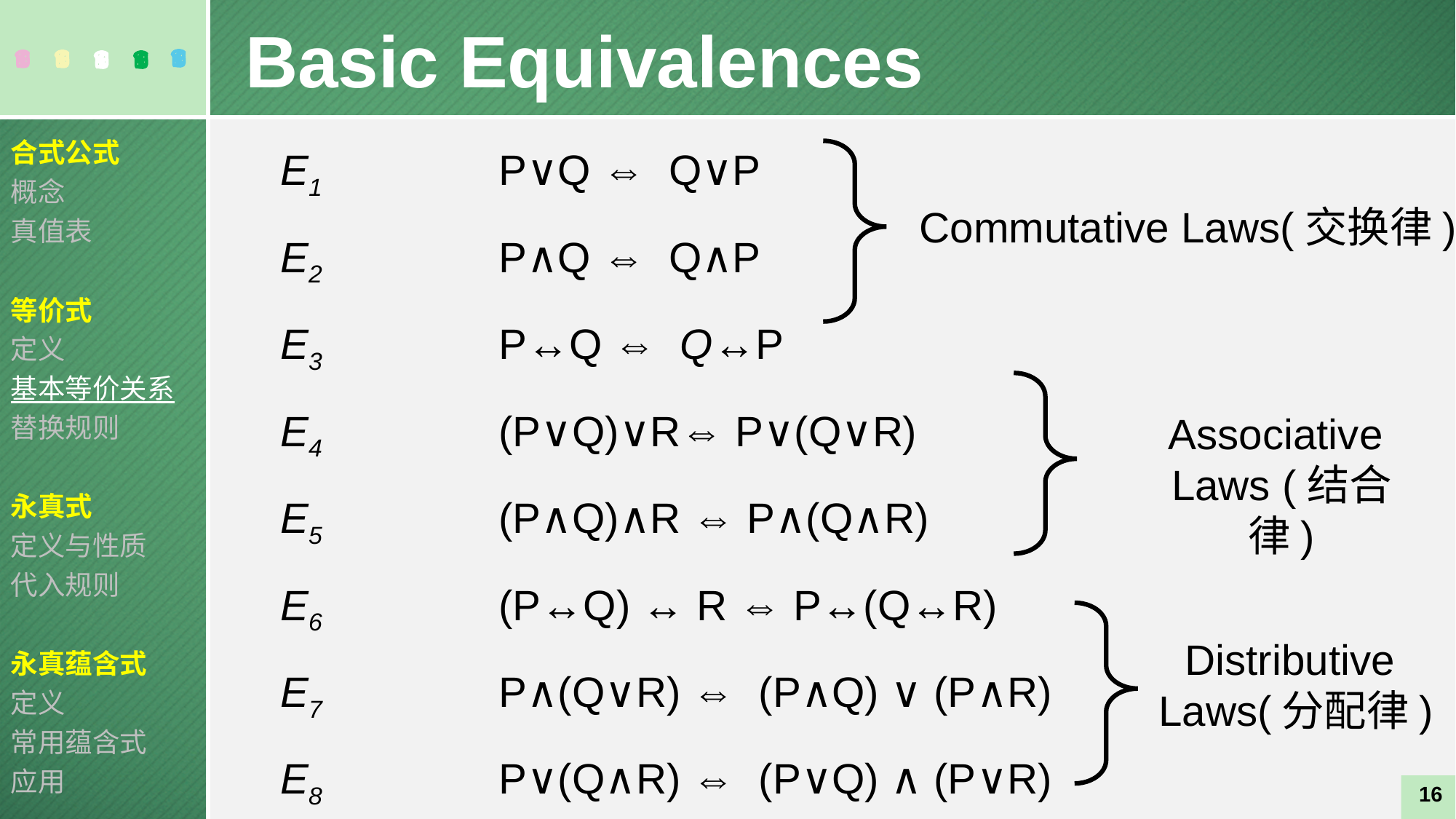

Basic Equivalences

E1  		P∨Q ⇔  Q∨P
E2  		P∧Q ⇔  Q∧P
E3  		P↔Q ⇔  Q↔P
E4  		(P∨Q)∨R⇔ P∨(Q∨R)
E5  		(P∧Q)∧R ⇔ P∧(Q∧R)
E6  		(P↔Q) ↔ R ⇔ P↔(Q↔R)
E7  		P∧(Q∨R) ⇔  (P∧Q) ∨ (P∧R)
E8  		P∨(Q∧R) ⇔  (P∨Q) ∧ (P∨R)
E9  		P→(Q→R) ⇔ (P→Q) →(P→R)

合式公式
概念
真值表

等价式
定义
基本等价关系
替换规则

永真式
定义与性质
代入规则

永真蕴含式
定义
常用蕴含式
应用

Commutative Laws(交换律)

Associative
Laws (结合律)

Distributive
Laws(分配律)
16